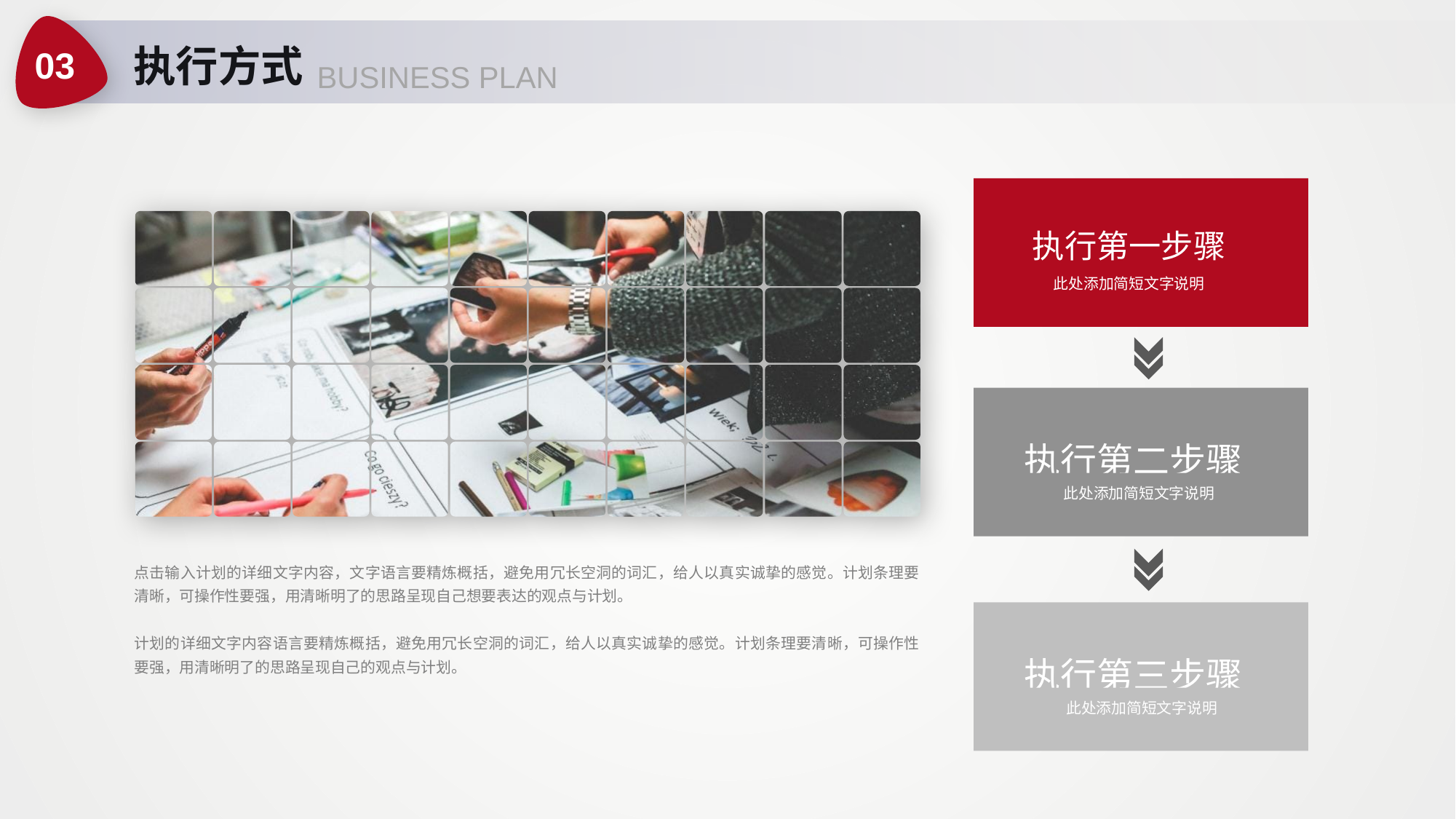

03

执行方式
BUSINESS PLAN

执行第一步骤
此处添加简短文字说明

执行第二步骤
此处添加简短文字说明

点击输入计划的详细文字内容，文字语言要精炼概括，避免用冗长空洞的词汇，给人以真实诚挚的感觉。计划条理要清晰，可操作性要强，用清晰明了的思路呈现自己想要表达的观点与计划。

计划的详细文字内容语言要精炼概括，避免用冗长空洞的词汇，给人以真实诚挚的感觉。计划条理要清晰，可操作性要强，用清晰明了的思路呈现自己的观点与计划。

执行第三步骤
此处添加简短文字说明